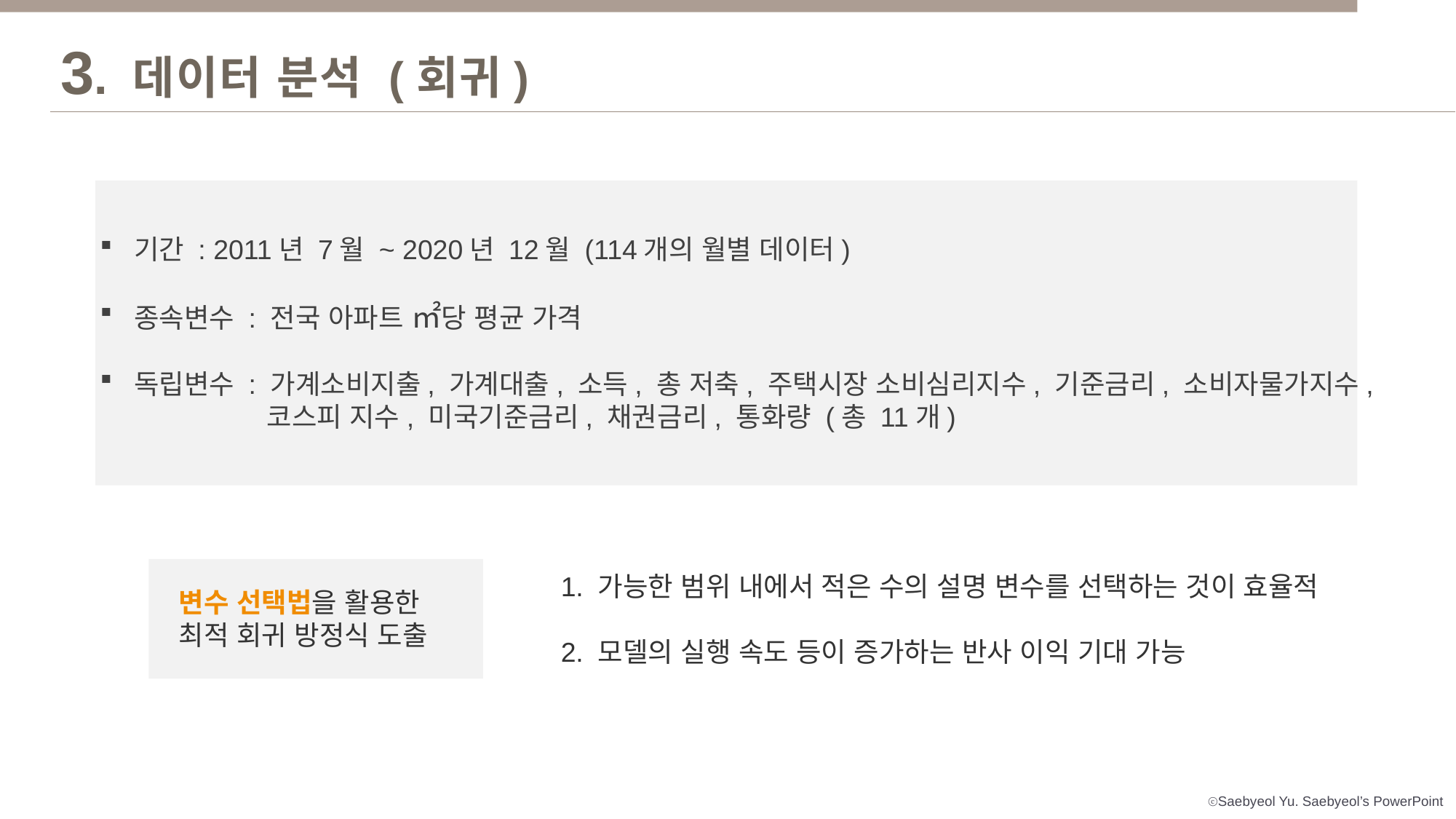

3. 데이터 분석 (회귀)

기간 : 2011년 7월 ~ 2020년 12월 (114개의 월별 데이터)

종속변수 : 전국 아파트 ㎡당 평균 가격

독립변수 : 가계소비지출, 가계대출, 소득, 총 저축, 주택시장 소비심리지수, 기준금리, 소비자물가지수,
                     코스피 지수, 미국기준금리, 채권금리, 통화량 (총 11개)

1. 가능한 범위 내에서 적은 수의 설명 변수를 선택하는 것이 효율적

2. 모델의 실행 속도 등이 증가하는 반사 이익 기대 가능
변수 선택법을 활용한
최적 회귀 방정식 도출